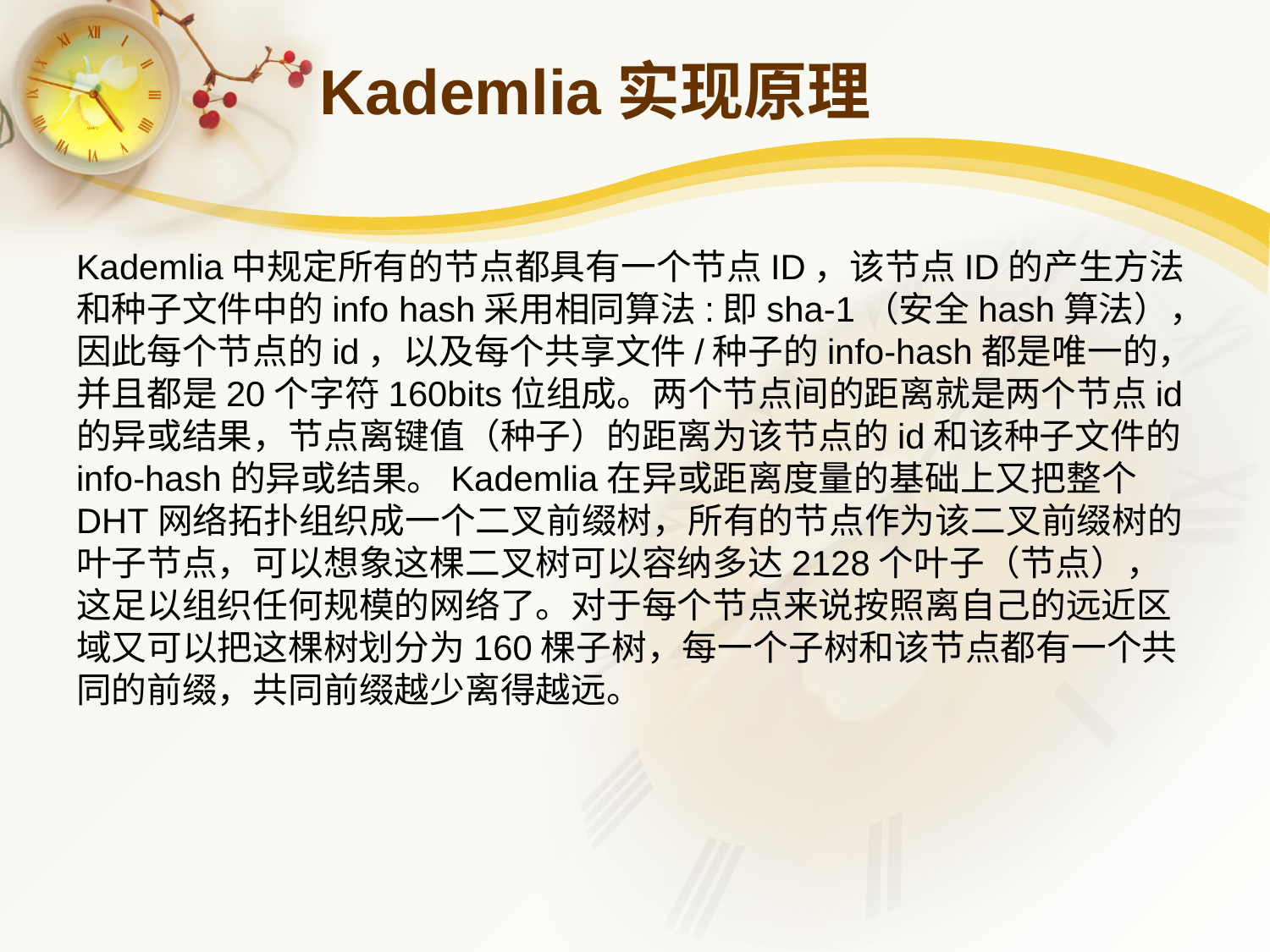

# Kademlia实现原理
Kademlia中规定所有的节点都具有一个节点ID，该节点ID的产生方法和种子文件中的info hash采用相同算法:即sha-1（安全hash算法），因此每个节点的id，以及每个共享文件/种子的info-hash都是唯一的，并且都是20个字符160bits位组成。两个节点间的距离就是两个节点id的异或结果，节点离键值（种子）的距离为该节点的id和该种子文件的info-hash的异或结果。Kademlia在异或距离度量的基础上又把整个DHT网络拓扑组织成一个二叉前缀树，所有的节点作为该二叉前缀树的叶子节点，可以想象这棵二叉树可以容纳多达2128个叶子（节点），这足以组织任何规模的网络了。对于每个节点来说按照离自己的远近区域又可以把这棵树划分为160棵子树，每一个子树和该节点都有一个共同的前缀，共同前缀越少离得越远。